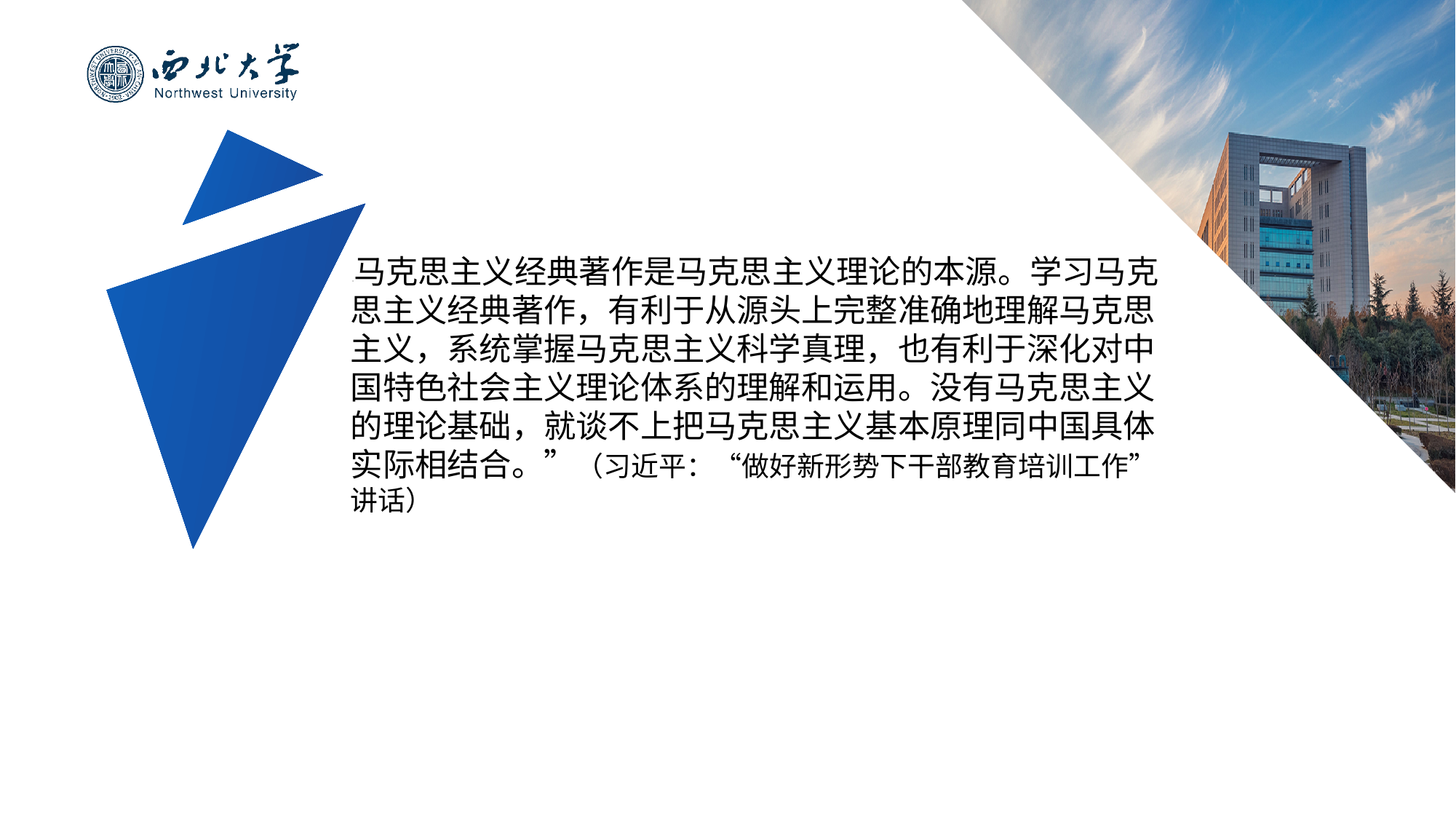

#
“马克思主义经典著作是马克思主义理论的本源。学习马克思主义经典著作，有利于从源头上完整准确地理解马克思主义，系统掌握马克思主义科学真理，也有利于深化对中国特色社会主义理论体系的理解和运用。没有马克思主义的理论基础，就谈不上把马克思主义基本原理同中国具体实际相结合。”（习近平：“做好新形势下干部教育培训工作”讲话）